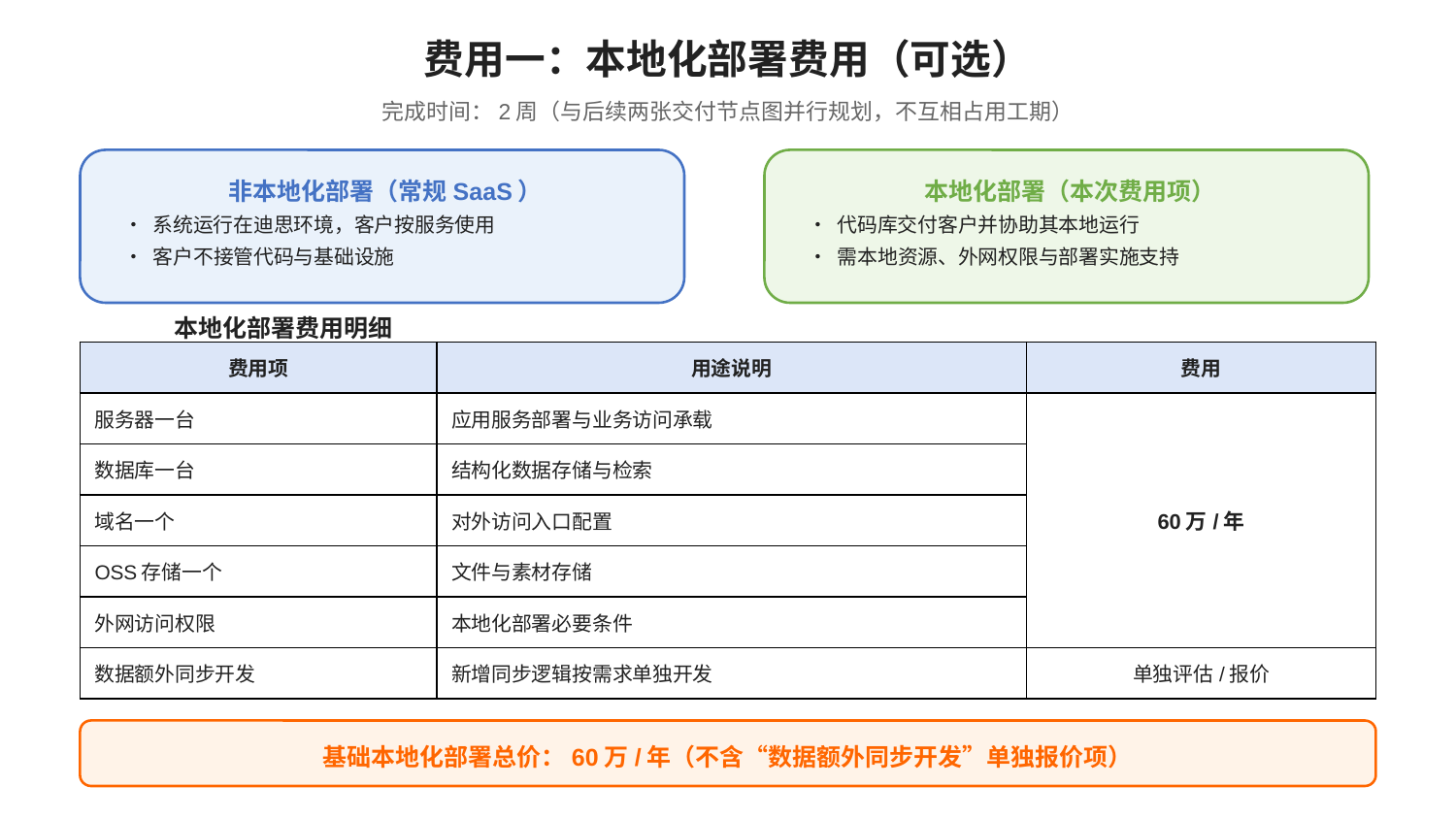

费用一：本地化部署费用（可选）
完成时间：2周（与后续两张交付节点图并行规划，不互相占用工期）

非本地化部署（常规SaaS）
本地化部署（本次费用项）
• 系统运行在迪思环境，客户按服务使用
• 客户不接管代码与基础设施
• 代码库交付客户并协助其本地运行
• 需本地资源、外网权限与部署实施支持
本地化部署费用明细
| 费用项 | 用途说明 | 费用 |
| --- | --- | --- |
| 服务器一台 | 应用服务部署与业务访问承载 | 60万/年 |
| 数据库一台 | 结构化数据存储与检索 |  |
| 域名一个 | 对外访问入口配置 |  |
| OSS存储一个 | 文件与素材存储 |  |
| 外网访问权限 | 本地化部署必要条件 |  |
| 数据额外同步开发 | 新增同步逻辑按需求单独开发 | 单独评估/报价 |

基础本地化部署总价：60万/年（不含“数据额外同步开发”单独报价项）